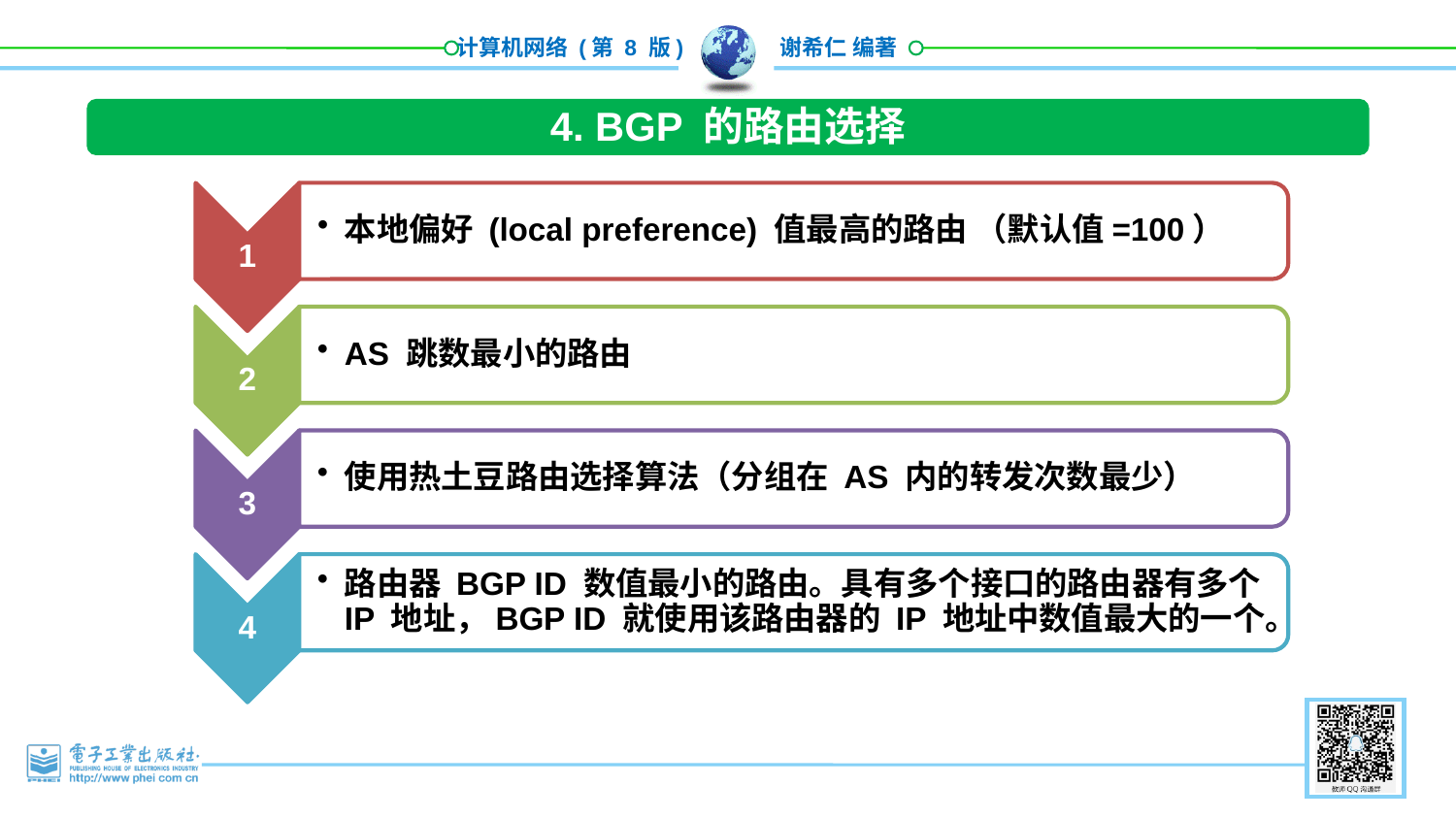

4. BGP 的路由选择

1
本地偏好 (local preference) 值最高的路由 （默认值=100）
2
AS 跳数最小的路由
3
使用热土豆路由选择算法（分组在 AS 内的转发次数最少）
4
路由器 BGP ID 数值最小的路由。具有多个接口的路由器有多个 IP 地址，BGP ID 就使用该路由器的 IP 地址中数值最大的一个。